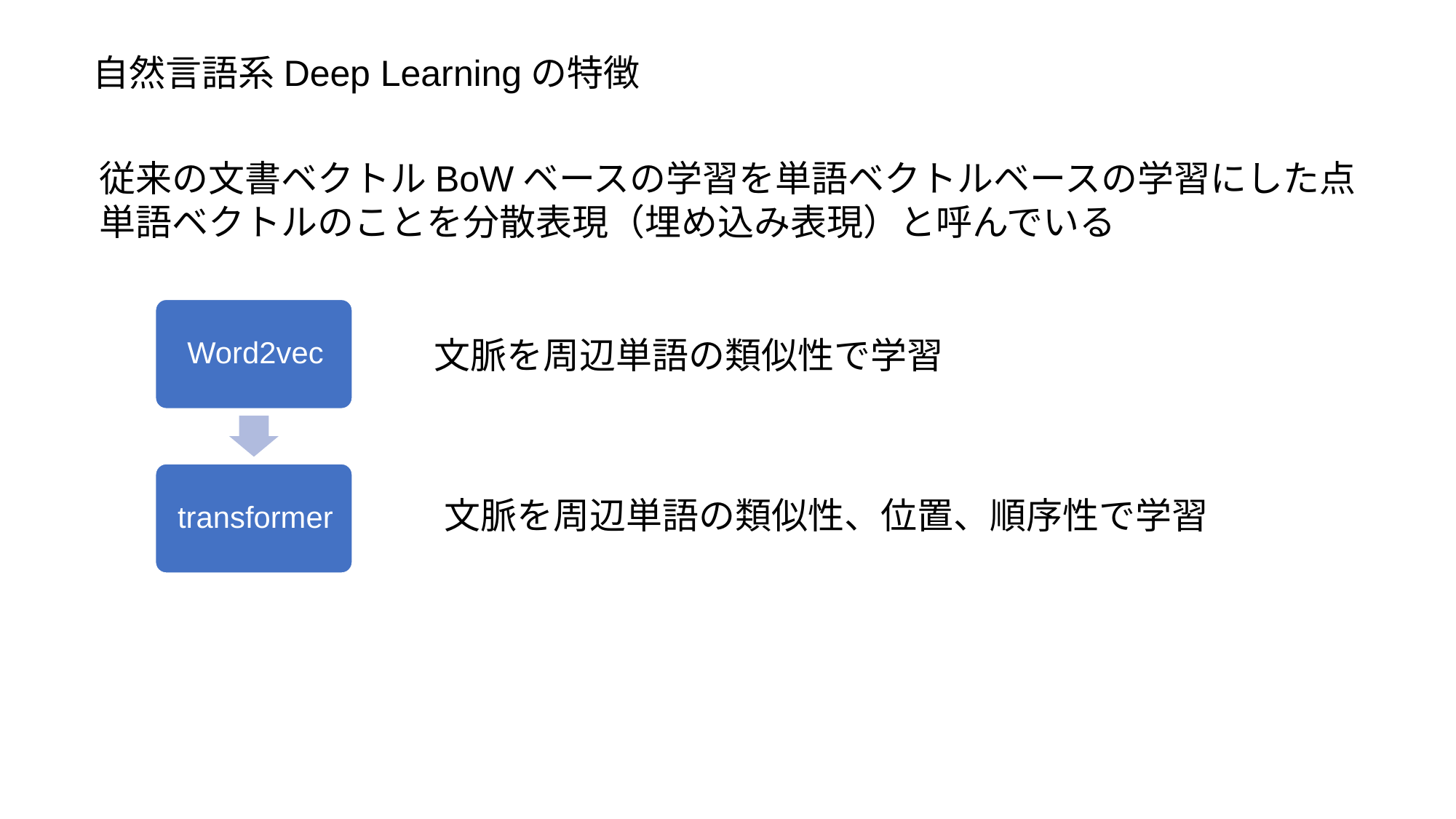

自然言語系Deep Learningの特徴
従来の文書ベクトルBoWベースの学習を単語ベクトルベースの学習にした点
単語ベクトルのことを分散表現（埋め込み表現）と呼んでいる
Word2vec

transformer
文脈を周辺単語の類似性で学習
文脈を周辺単語の類似性、位置、順序性で学習